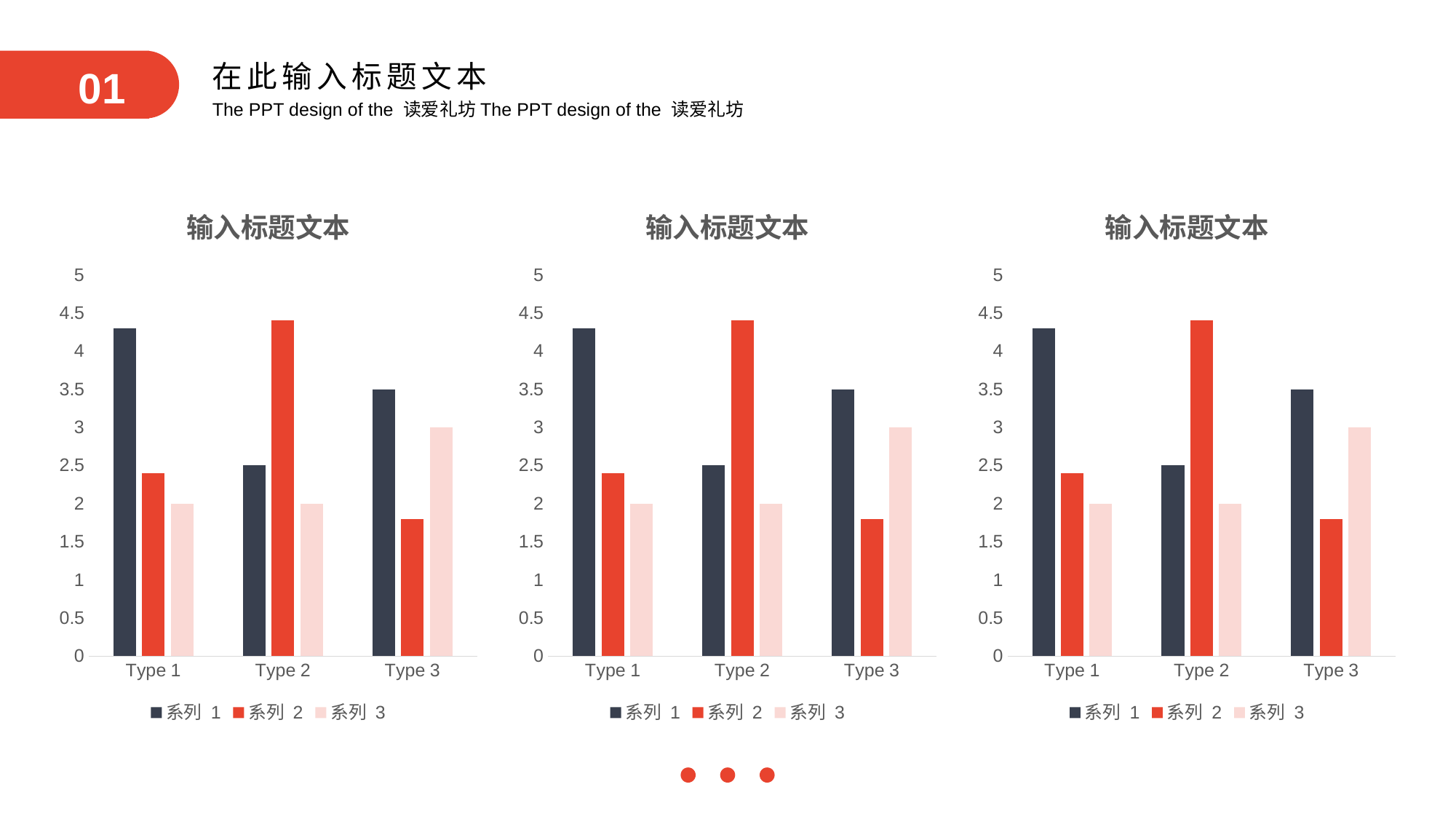

### Chart: 输入标题文本

| Category | 系列 1 | 系列 2 | 系列 3 |
|---|---|---|---|
| Type 1 | 4.3 | 2.4 | 2.0 |
| Type 2 | 2.5 | 4.4 | 2.0 |
| Type 3 | 3.5 | 1.8 | 3.0 |

### Chart: 输入标题文本

| Category | 系列 1 | 系列 2 | 系列 3 |
|---|---|---|---|
| Type 1 | 4.3 | 2.4 | 2.0 |
| Type 2 | 2.5 | 4.4 | 2.0 |
| Type 3 | 3.5 | 1.8 | 3.0 |

### Chart: 输入标题文本

| Category | 系列 1 | 系列 2 | 系列 3 |
|---|---|---|---|
| Type 1 | 4.3 | 2.4 | 2.0 |
| Type 2 | 2.5 | 4.4 | 2.0 |
| Type 3 | 3.5 | 1.8 | 3.0 |